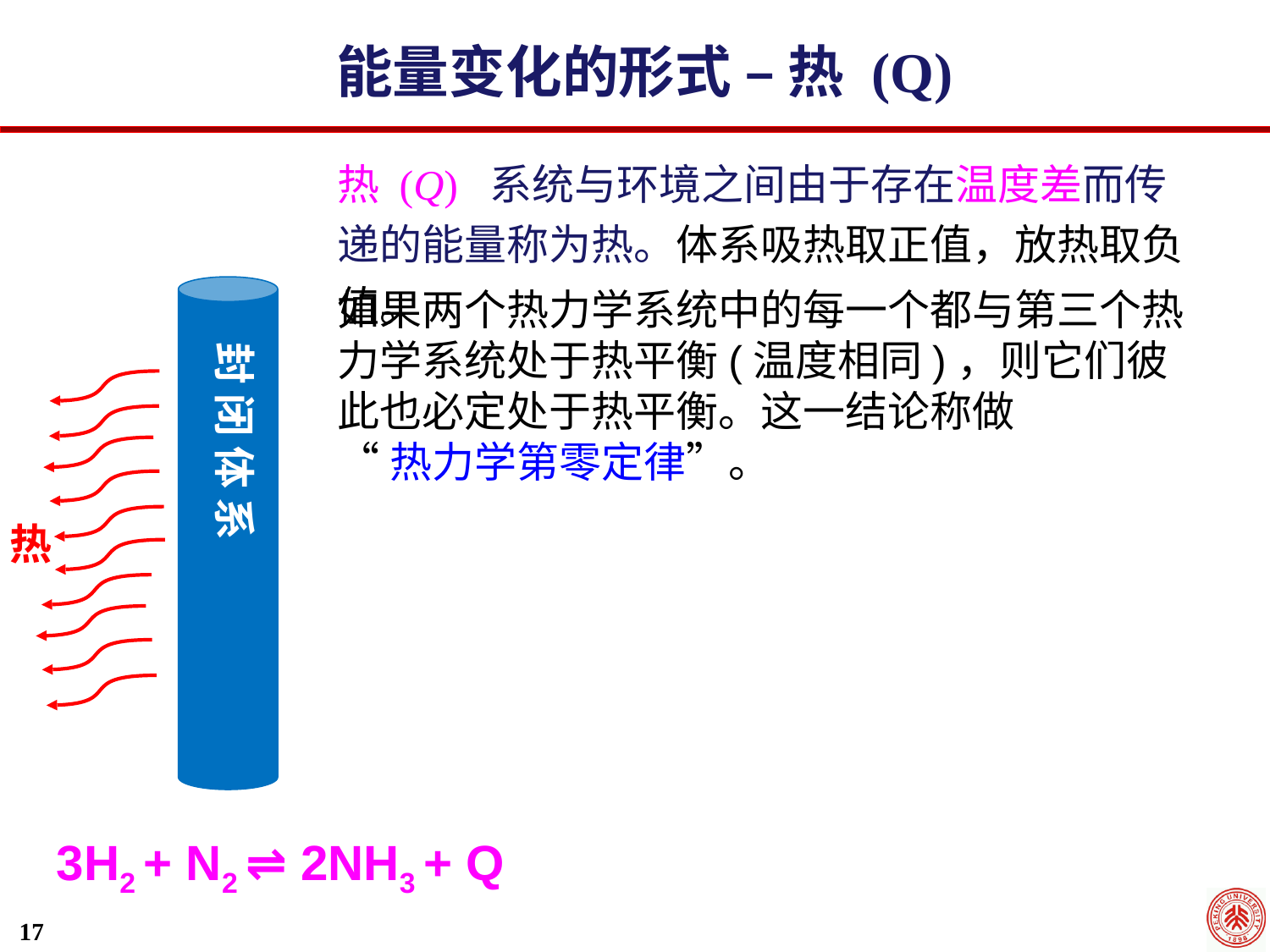

能量变化的形式 – 热 (Q)

热 (Q)  系统与环境之间由于存在温度差而传递的能量称为热。体系吸热取正值，放热取负值。

封 闭 体 系
热
如果两个热力学系统中的每一个都与第三个热力学系统处于热平衡(温度相同)，则它们彼此也必定处于热平衡。这一结论称做
“热力学第零定律”。
3H2 + N2 ⇌ 2NH3 + Q
17